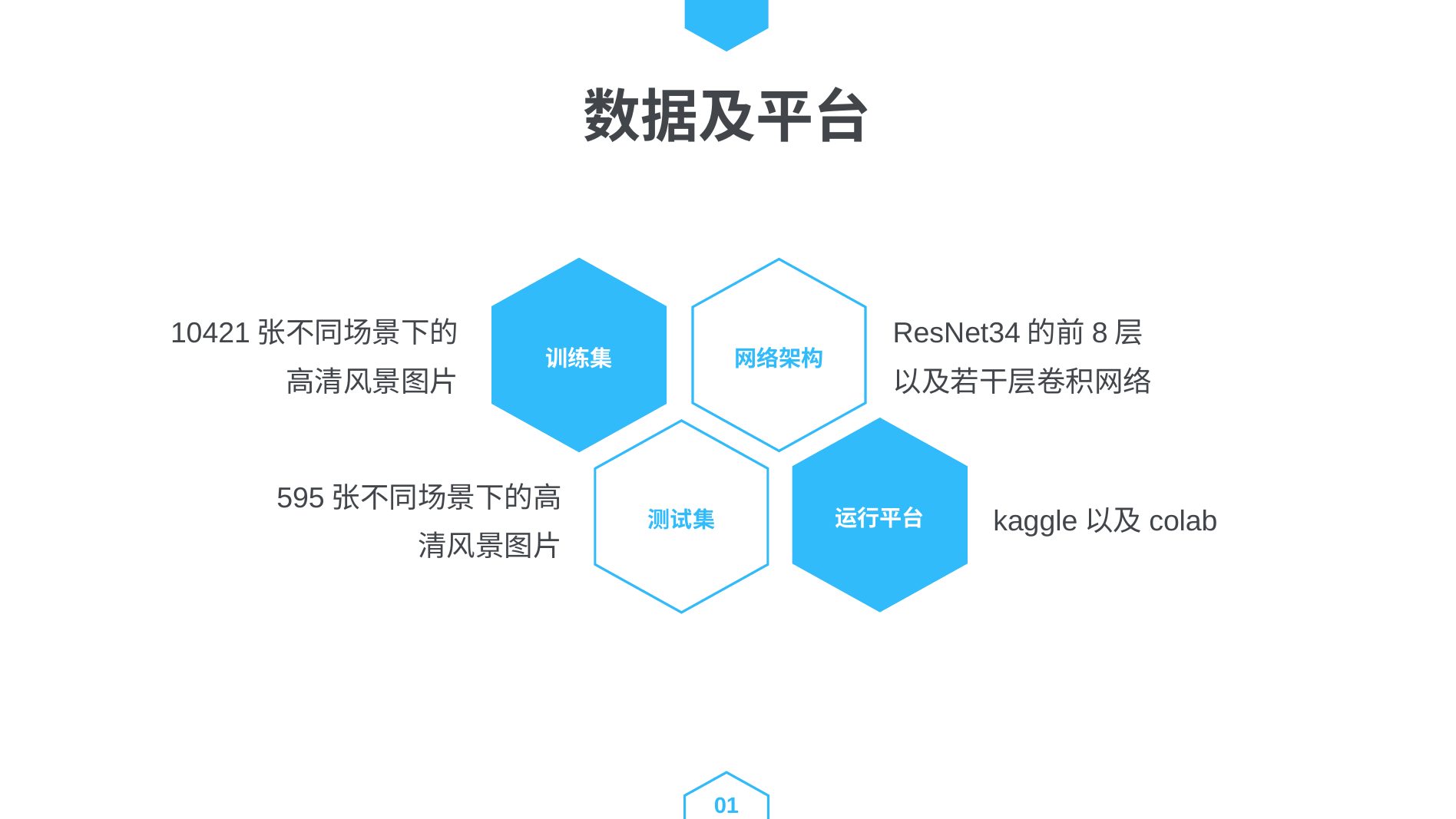

数据及平台
训练集
网络架构
10421张不同场景下的高清风景图片
ResNet34的前8层以及若干层卷积网络
运行平台
测试集
595张不同场景下的高清风景图片
kaggle以及colab

01